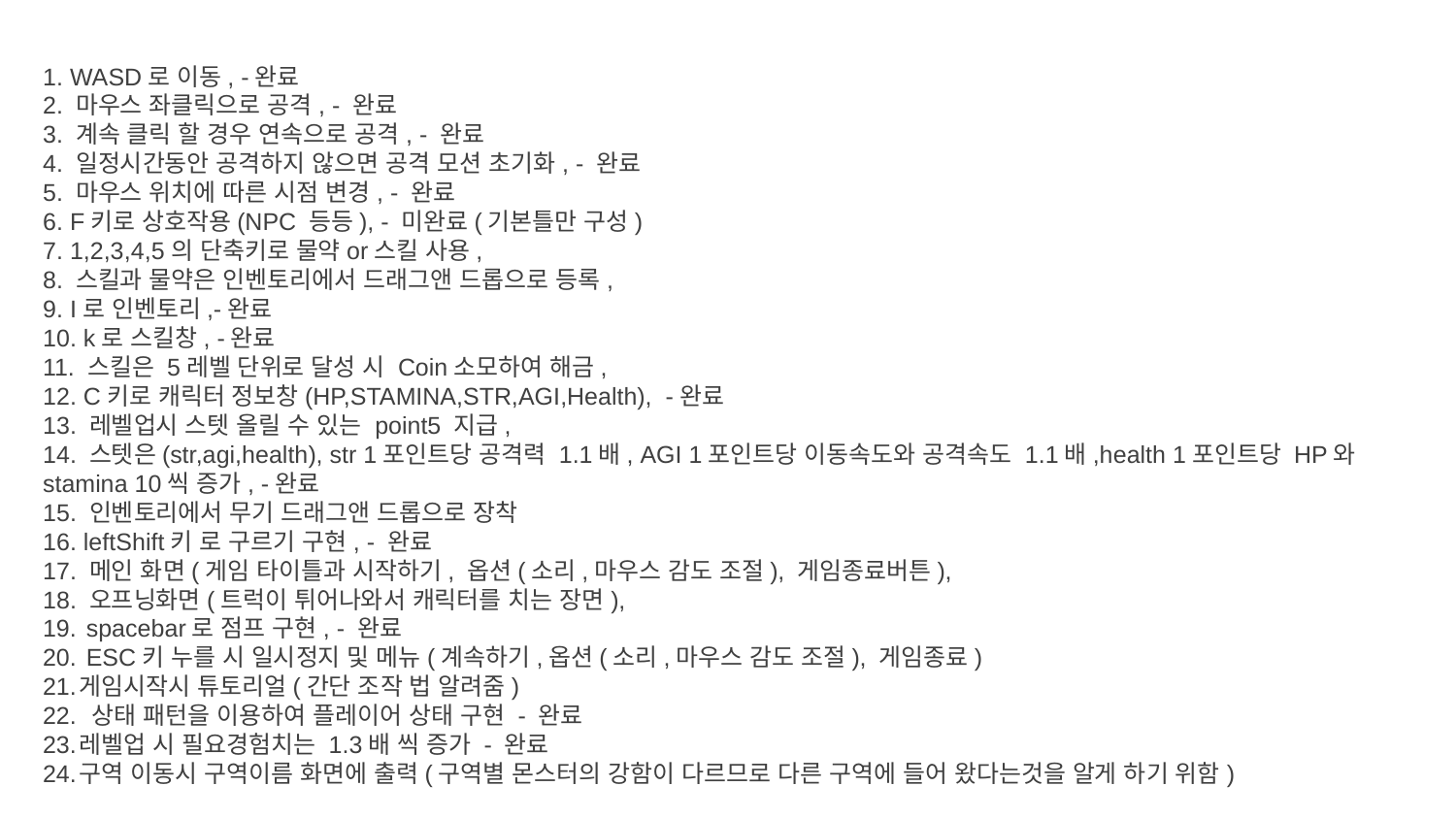

1. WASD로 이동, -완료
2. 마우스 좌클릭으로 공격, - 완료
3. 계속 클릭 할 경우 연속으로 공격, - 완료
4. 일정시간동안 공격하지 않으면 공격 모션 초기화, - 완료
5. 마우스 위치에 따른 시점 변경, - 완료
6. F키로 상호작용(NPC 등등), - 미완료(기본틀만 구성)
7. 1,2,3,4,5의 단축키로 물약or스킬 사용,
8. 스킬과 물약은 인벤토리에서 드래그앤 드롭으로 등록,
9. I로 인벤토리,-완료
10. k로 스킬창, -완료
11. 스킬은 5레벨 단위로 달성 시 Coin소모하여 해금,
12. C키로 캐릭터 정보창(HP,STAMINA,STR,AGI,Health),  -완료
13. 레벨업시 스텟 올릴 수 있는 point5 지급,
14. 스텟은(str,agi,health), str 1포인트당 공격력 1.1배, AGI 1포인트당 이동속도와 공격속도 1.1배,health 1포인트당 HP와 stamina 10씩 증가, -완료
15. 인벤토리에서 무기 드래그앤 드롭으로 장착
16. leftShift키 로 구르기 구현, - 완료
17. 메인 화면(게임 타이틀과 시작하기, 옵션(소리,마우스 감도 조절), 게임종료버튼),
18. 오프닝화면(트럭이 튀어나와서 캐릭터를 치는 장면),
 spacebar로 점프 구현, - 완료
 ESC키 누를 시 일시정지 및 메뉴(계속하기,옵션(소리,마우스 감도 조절), 게임종료)
게임시작시 튜토리얼(간단 조작 법 알려줌)
 상태 패턴을 이용하여 플레이어 상태 구현 - 완료
레벨업 시 필요경험치는 1.3배 씩 증가 - 완료
구역 이동시 구역이름 화면에 출력(구역별 몬스터의 강함이 다르므로 다른 구역에 들어 왔다는것을 알게 하기 위함)